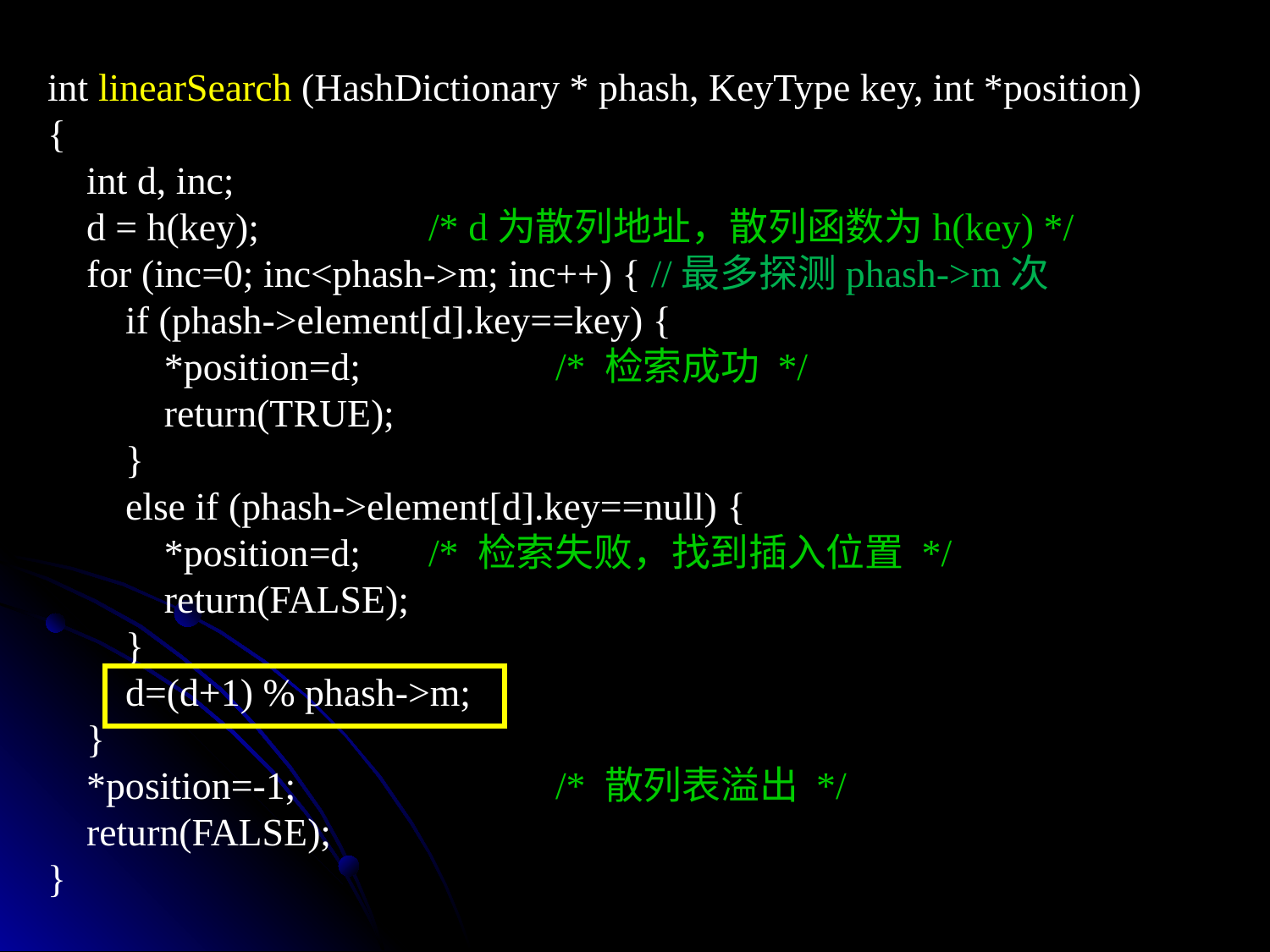

int linearSearch (HashDictionary * phash, KeyType key, int *position)
{
    int d, inc;
    d = h(key);		/* d为散列地址，散列函数为h(key) */
    for (inc=0; inc<phash->m; inc++) { //最多探测phash->m次
        if (phash->element[d].key==key) {
            *position=d;		/* 检索成功 */
            return(TRUE);
        }
        else if (phash->element[d].key==null) {
            *position=d;	/* 检索失败，找到插入位置 */
            return(FALSE);
        }
        d=(d+1) % phash->m;
    }
    *position=-1;			/* 散列表溢出 */
    return(FALSE);
}